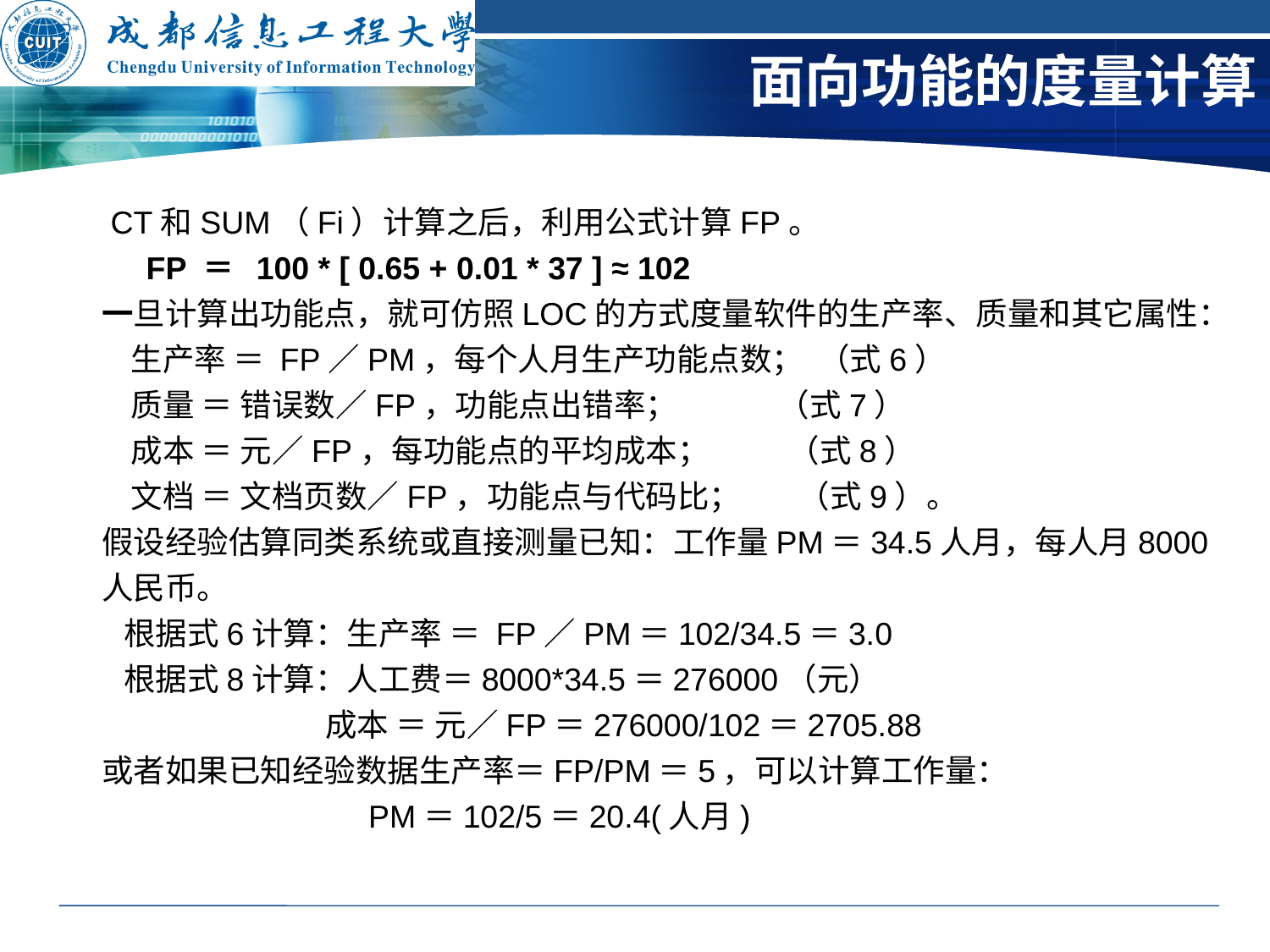

# 面向功能的度量计算
 CT和SUM（Fi）计算之后，利用公式计算FP。
     FP ＝  100 * [ 0.65 + 0.01 * 37 ] ≈ 102
一旦计算出功能点，就可仿照LOC的方式度量软件的生产率、质量和其它属性：
   生产率 ＝ FP／PM，每个人月生产功能点数；  （式6）
   质量 ＝ 错误数／FP，功能点出错率；              （式7）
   成本 ＝ 元／FP，每功能点的平均成本；           （式8）
   文档 ＝ 文档页数／FP，功能点与代码比；        （式9）。
假设经验估算同类系统或直接测量已知：工作量PM＝34.5人月，每人月8000人民币。
  根据式6计算：生产率 ＝ FP／PM＝102/34.5＝3.0
  根据式8计算：人工费＝8000*34.5＝276000（元）
                              成本 ＝ 元／FP＝276000/102＝2705.88
或者如果已知经验数据生产率＝FP/PM＝5，可以计算工作量：
                              PM＝102/5＝20.4(人月)